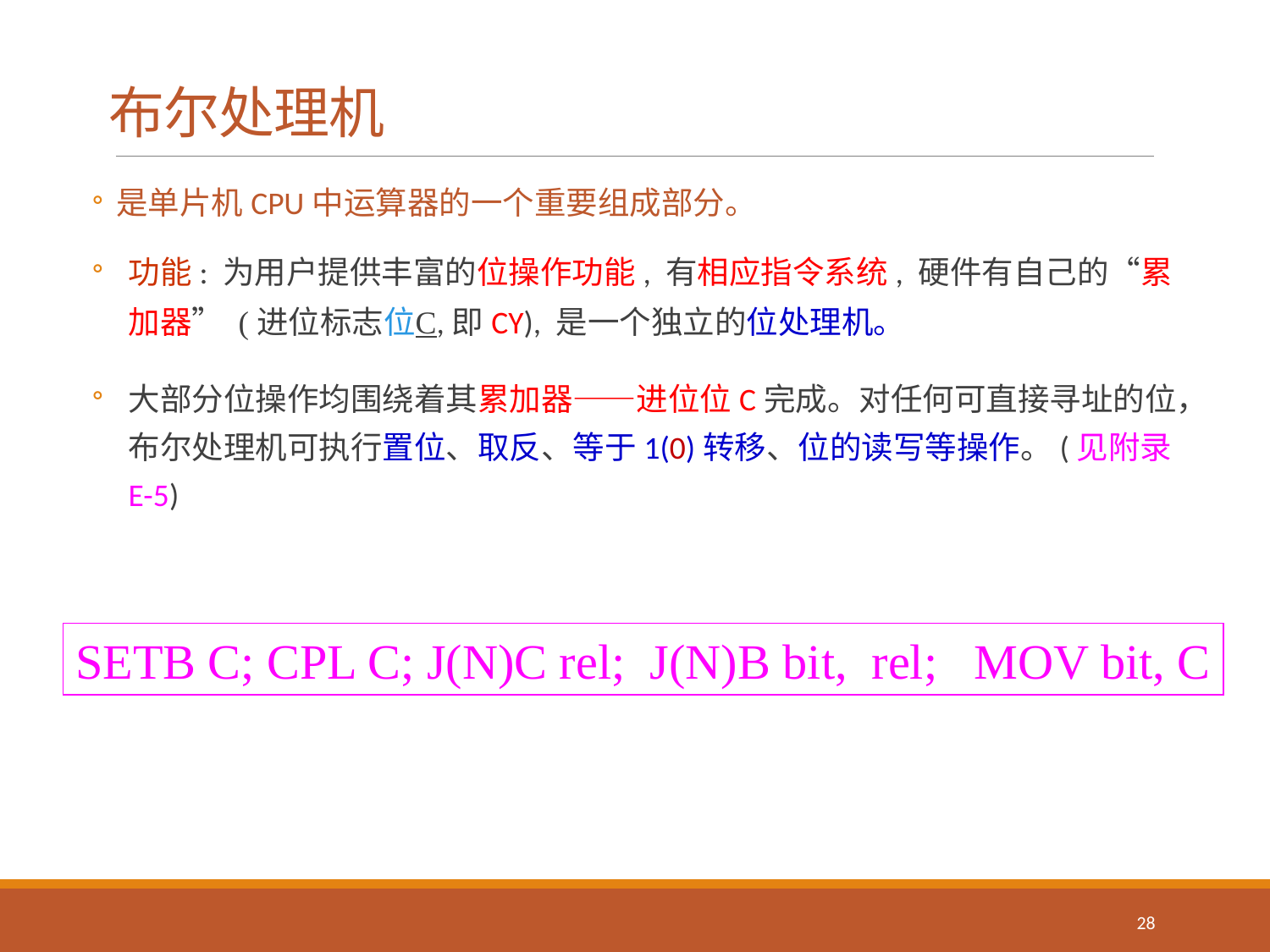

# 布尔处理机
是单片机CPU中运算器的一个重要组成部分。
功能: 为用户提供丰富的位操作功能, 有相应指令系统, 硬件有自己的“累加器” (进位标志位C,即CY), 是一个独立的位处理机。
大部分位操作均围绕着其累加器——进位位C完成。对任何可直接寻址的位，布尔处理机可执行置位、取反、等于1(0)转移、位的读写等操作。(见附录E-5)
SETB C; CPL C; J(N)C rel;  J(N)B bit,  rel;   MOV bit, C
28